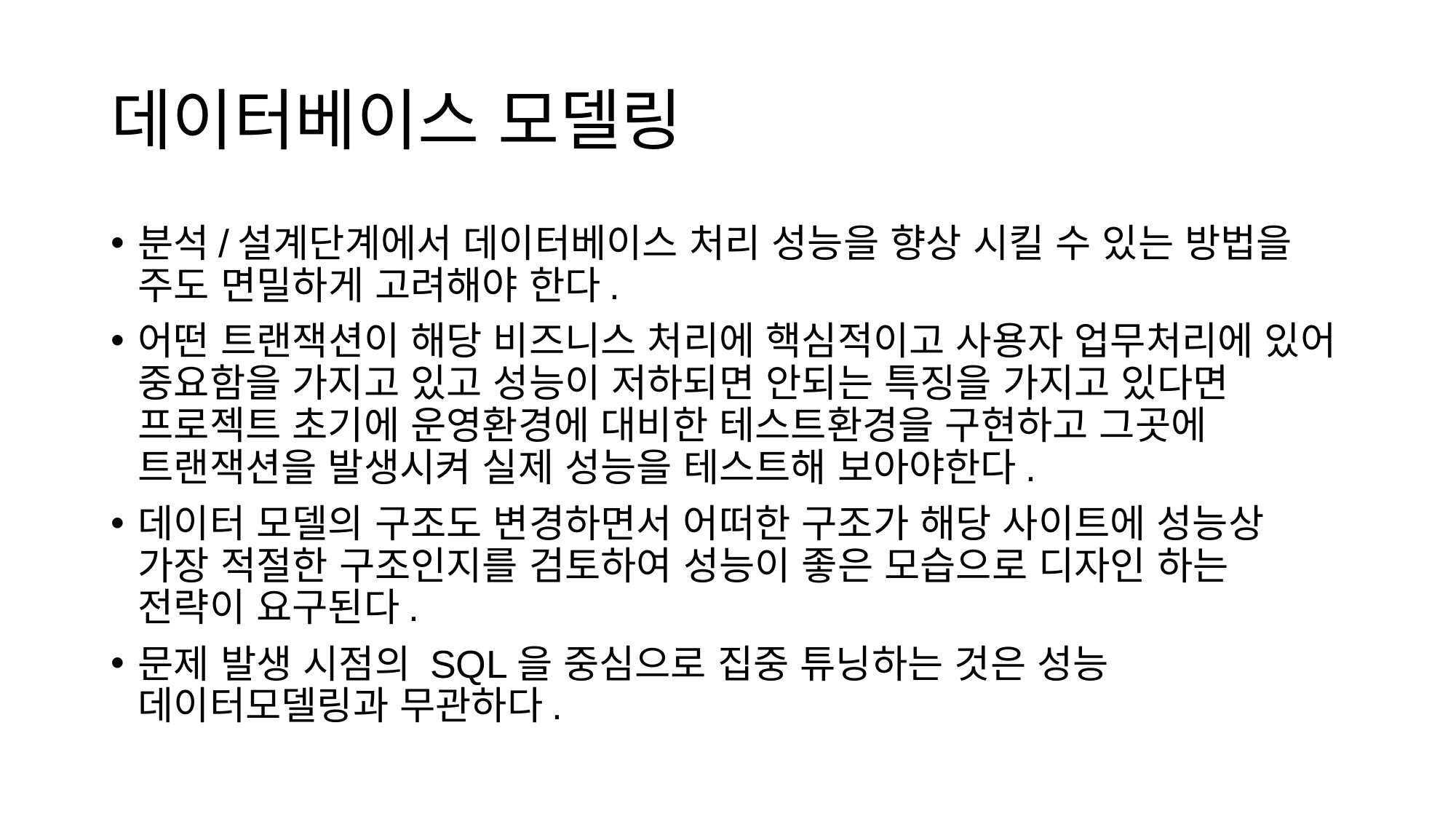

# 데이터베이스 모델링
분석/설계단계에서 데이터베이스 처리 성능을 향상 시킬 수 있는 방법을 주도 면밀하게 고려해야 한다.
어떤 트랜잭션이 해당 비즈니스 처리에 핵심적이고 사용자 업무처리에 있어 중요함을 가지고 있고 성능이 저하되면 안되는 특징을 가지고 있다면 프로젝트 초기에 운영환경에 대비한 테스트환경을 구현하고 그곳에 트랜잭션을 발생시켜 실제 성능을 테스트해 보아야한다.
데이터 모델의 구조도 변경하면서 어떠한 구조가 해당 사이트에 성능상 가장 적절한 구조인지를 검토하여 성능이 좋은 모습으로 디자인 하는 전략이 요구된다.
문제 발생 시점의 SQL을 중심으로 집중 튜닝하는 것은 성능 데이터모델링과 무관하다.